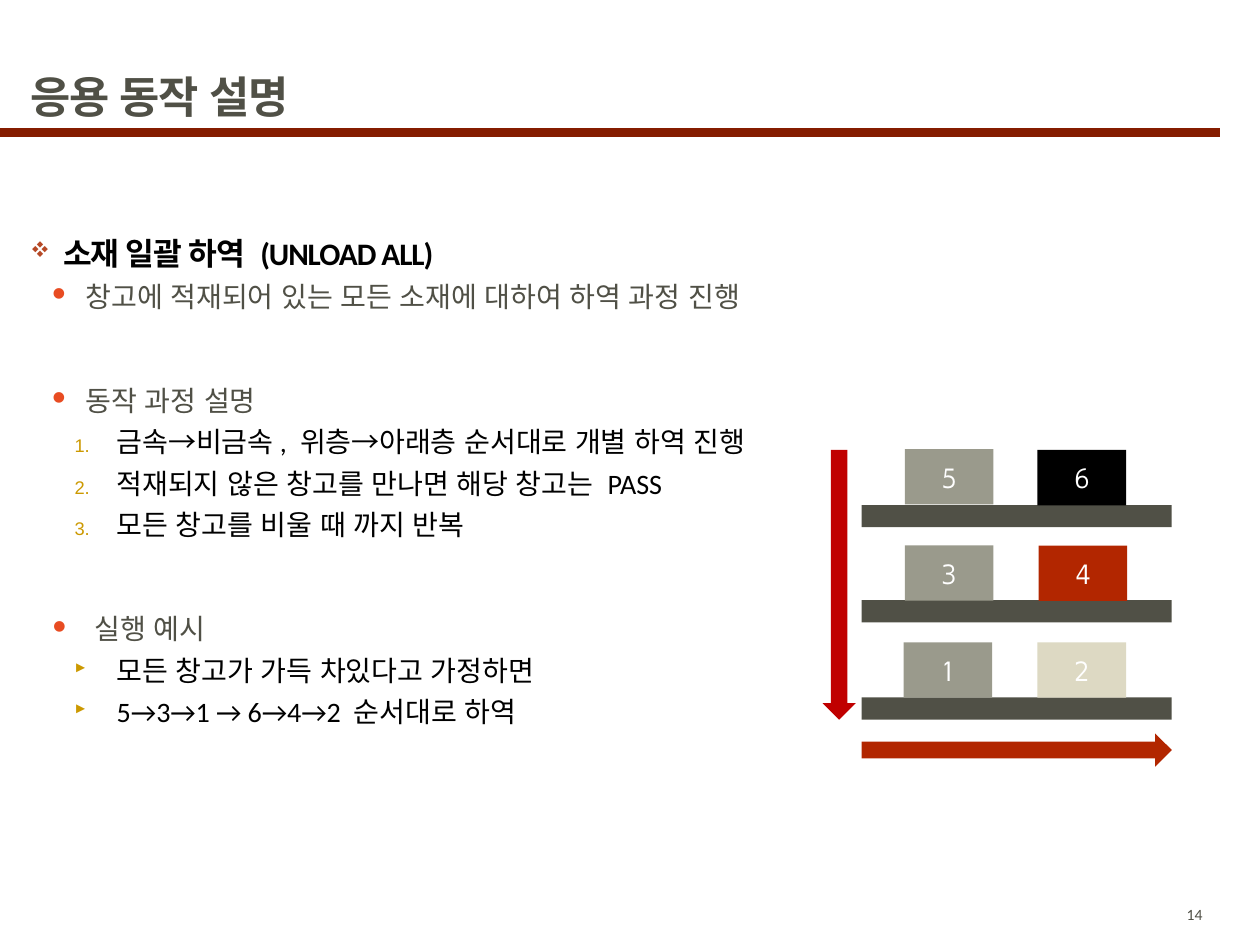

# 응용 동작 설명
소재 일괄 하역 (UNLOAD ALL)
창고에 적재되어 있는 모든 소재에 대하여 하역 과정 진행

동작 과정 설명
금속→비금속, 위층→아래층 순서대로 개별 하역 진행
적재되지 않은 창고를 만나면 해당 창고는 PASS
모든 창고를 비울 때 까지 반복

실행 예시
모든 창고가 가득 차있다고 가정하면
5→3→1 → 6→4→2 순서대로 하역

5
6

3
4

1
2

14